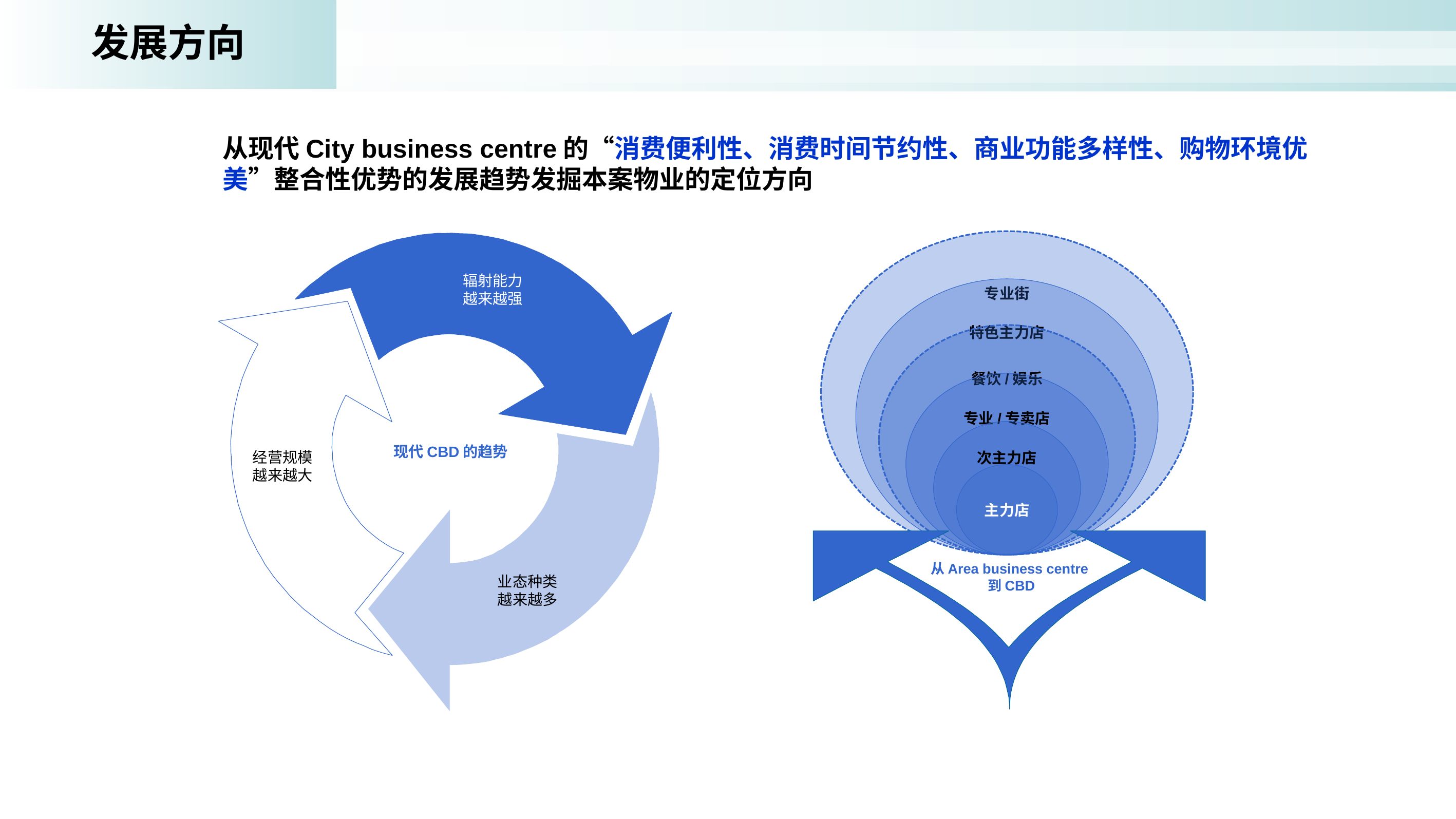

发展方向
从现代City business centre的“消费便利性、消费时间节约性、商业功能多样性、购物环境优美”整合性优势的发展趋势发掘本案物业的定位方向

辐射能力
越来越强

现代CBD的趋势
经营规模
越来越大
业态种类
越来越多
专业街

特色主力店

餐饮/娱乐

专业/专卖店

次主力店

主力店

从Area business centre
到CBD